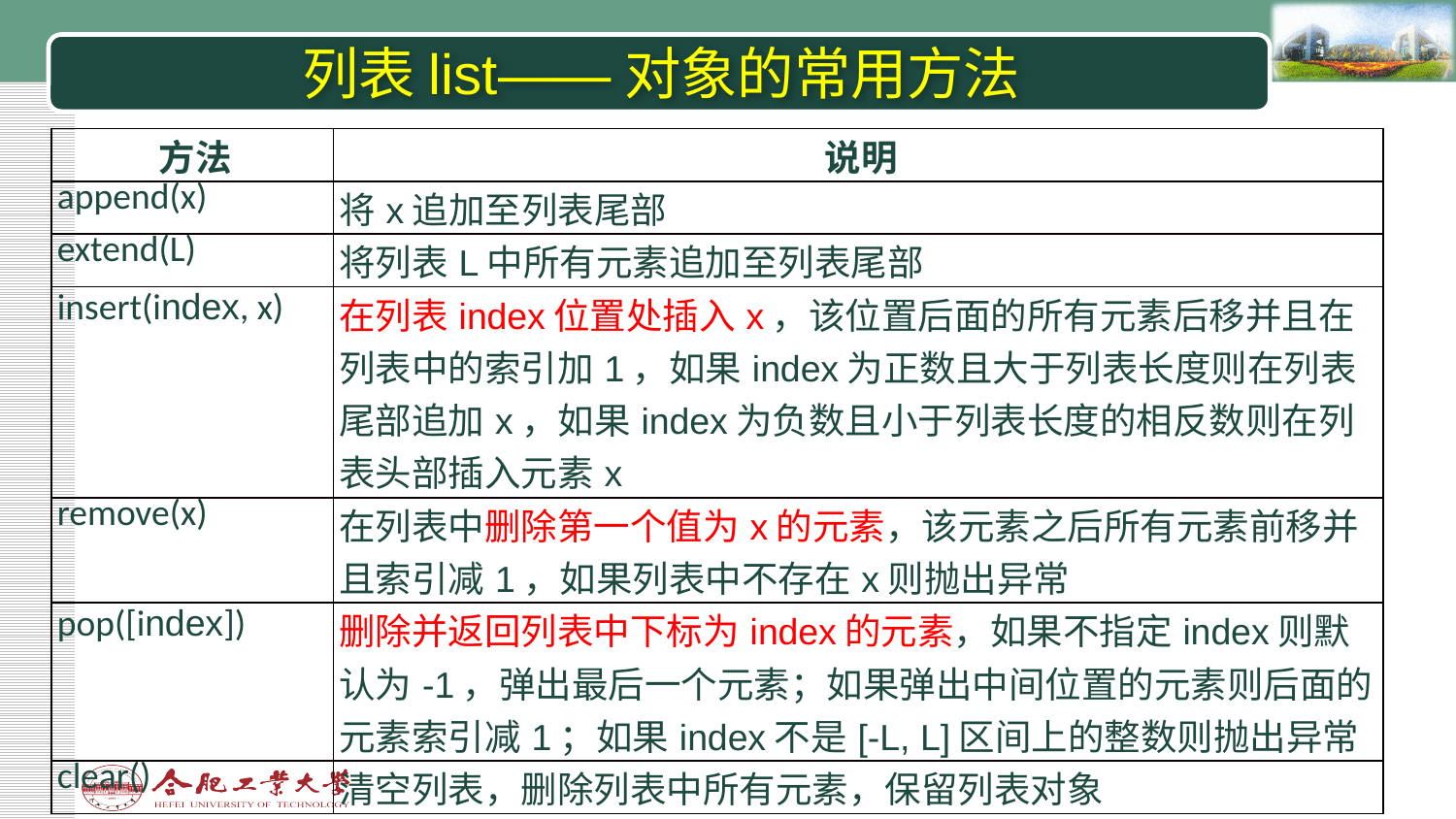

# 列表list——对象的常用方法
| 方法 | 说明 |
| --- | --- |
| append(x) | 将x追加至列表尾部 |
| extend(L) | 将列表L中所有元素追加至列表尾部 |
| insert(index, x) | 在列表index位置处插入x，该位置后面的所有元素后移并且在列表中的索引加1，如果index为正数且大于列表长度则在列表尾部追加x，如果index为负数且小于列表长度的相反数则在列表头部插入元素x |
| remove(x) | 在列表中删除第一个值为x的元素，该元素之后所有元素前移并且索引减1，如果列表中不存在x则抛出异常 |
| pop([index]) | 删除并返回列表中下标为index的元素，如果不指定index则默认为-1，弹出最后一个元素；如果弹出中间位置的元素则后面的元素索引减1；如果index不是[-L, L]区间上的整数则抛出异常 |
| clear() | 清空列表，删除列表中所有元素，保留列表对象 |